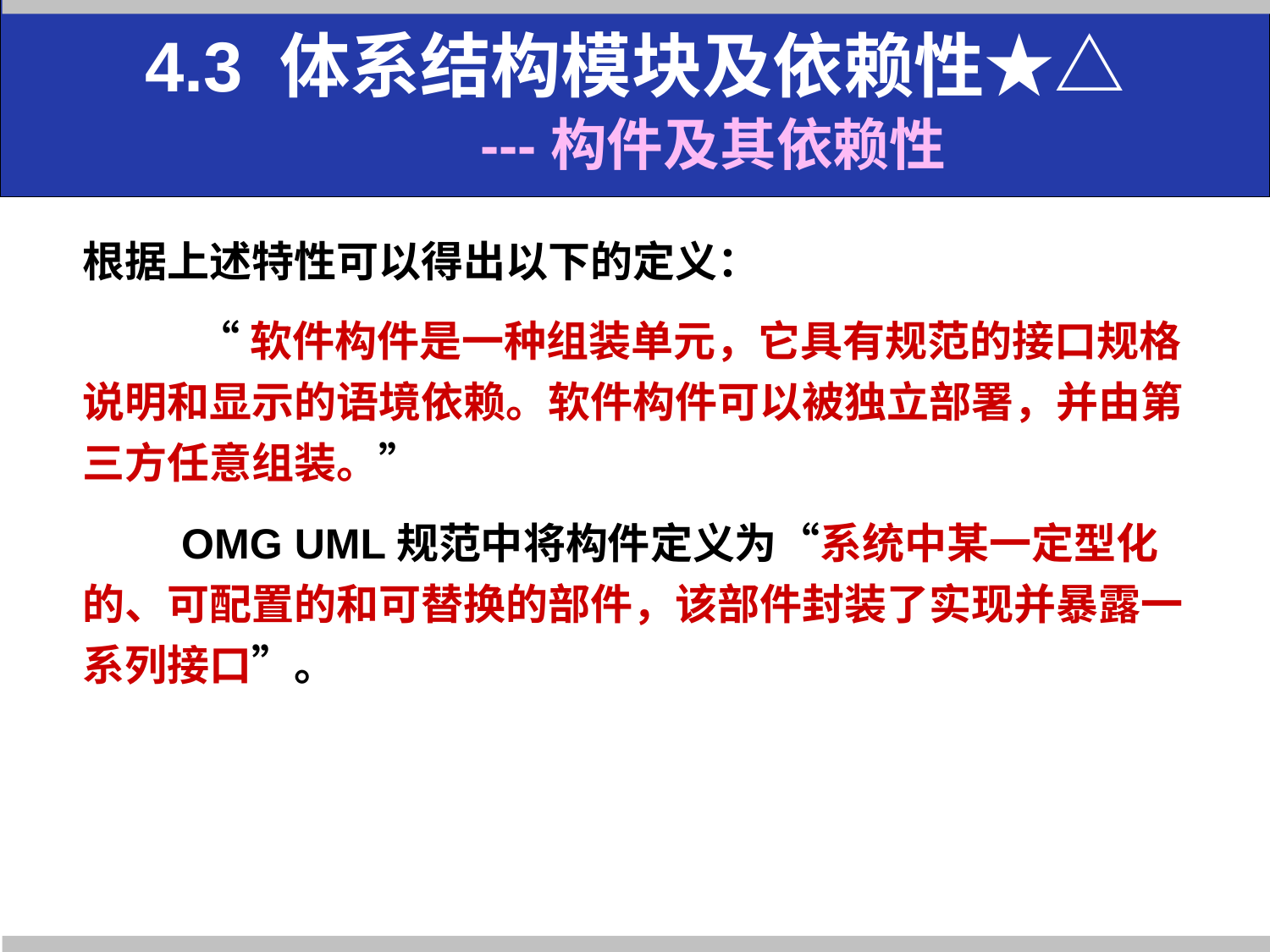

4.3 体系结构模块及依赖性★△
          ---构件及其依赖性
根据上述特性可以得出以下的定义：
   “软件构件是一种组装单元，它具有规范的接口规格说明和显示的语境依赖。软件构件可以被独立部署，并由第三方任意组装。”
 OMG UML规范中将构件定义为“系统中某一定型化的、可配置的和可替换的部件，该部件封装了实现并暴露一系列接口”。
566